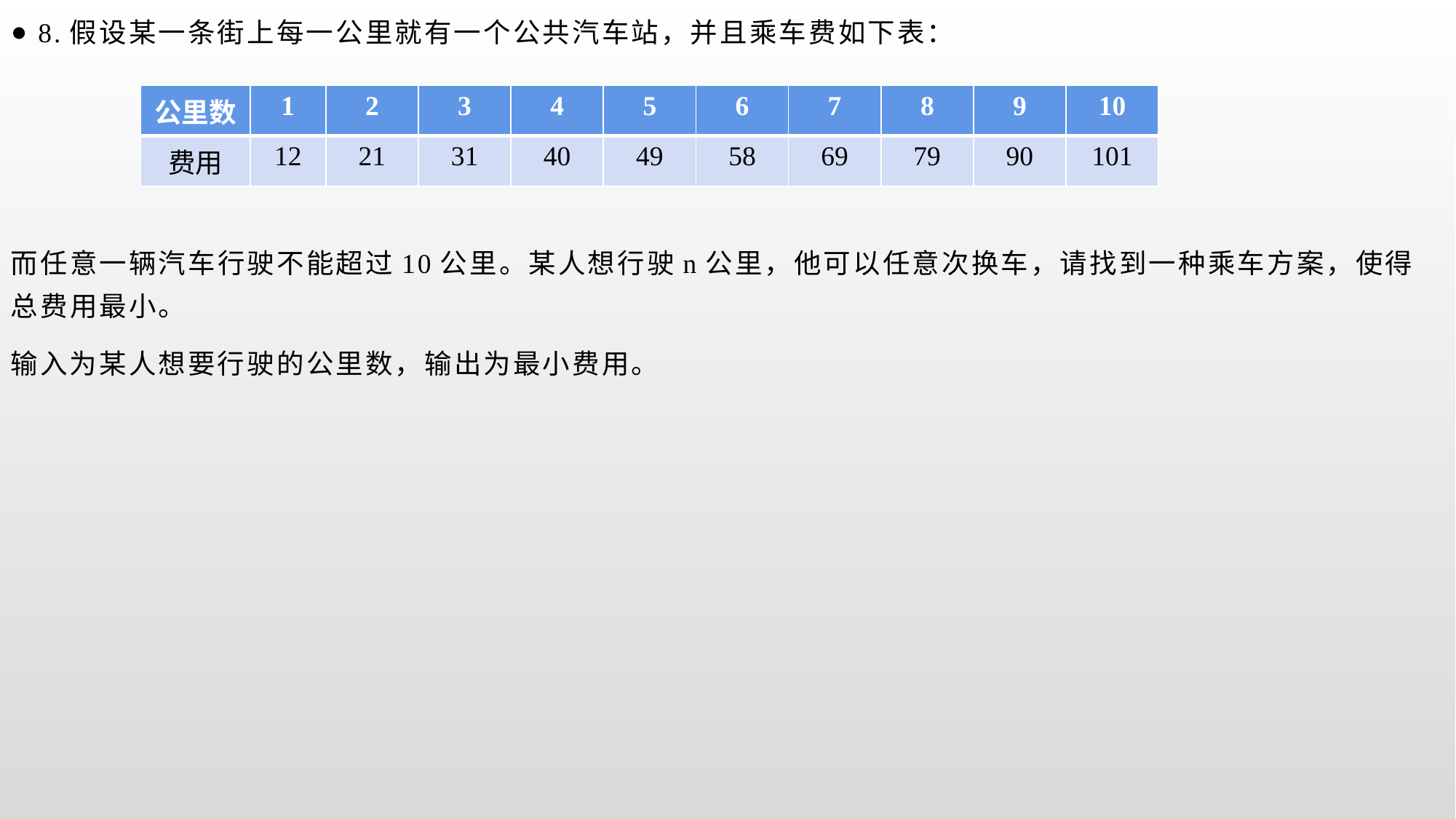

8.假设某一条街上每一公里就有一个公共汽车站，并且乘车费如下表：

而任意一辆汽车行驶不能超过10公里。某人想行驶n公里，他可以任意次换车，请找到一种乘车方案，使得总费用最小。
输入为某人想要行驶的公里数，输出为最小费用。
| 公里数 | 1 | 2 | 3 | 4 | 5 | 6 | 7 | 8 | 9 | 10 |
| --- | --- | --- | --- | --- | --- | --- | --- | --- | --- | --- |
| 费用 | 12 | 21 | 31 | 40 | 49 | 58 | 69 | 79 | 90 | 101 |